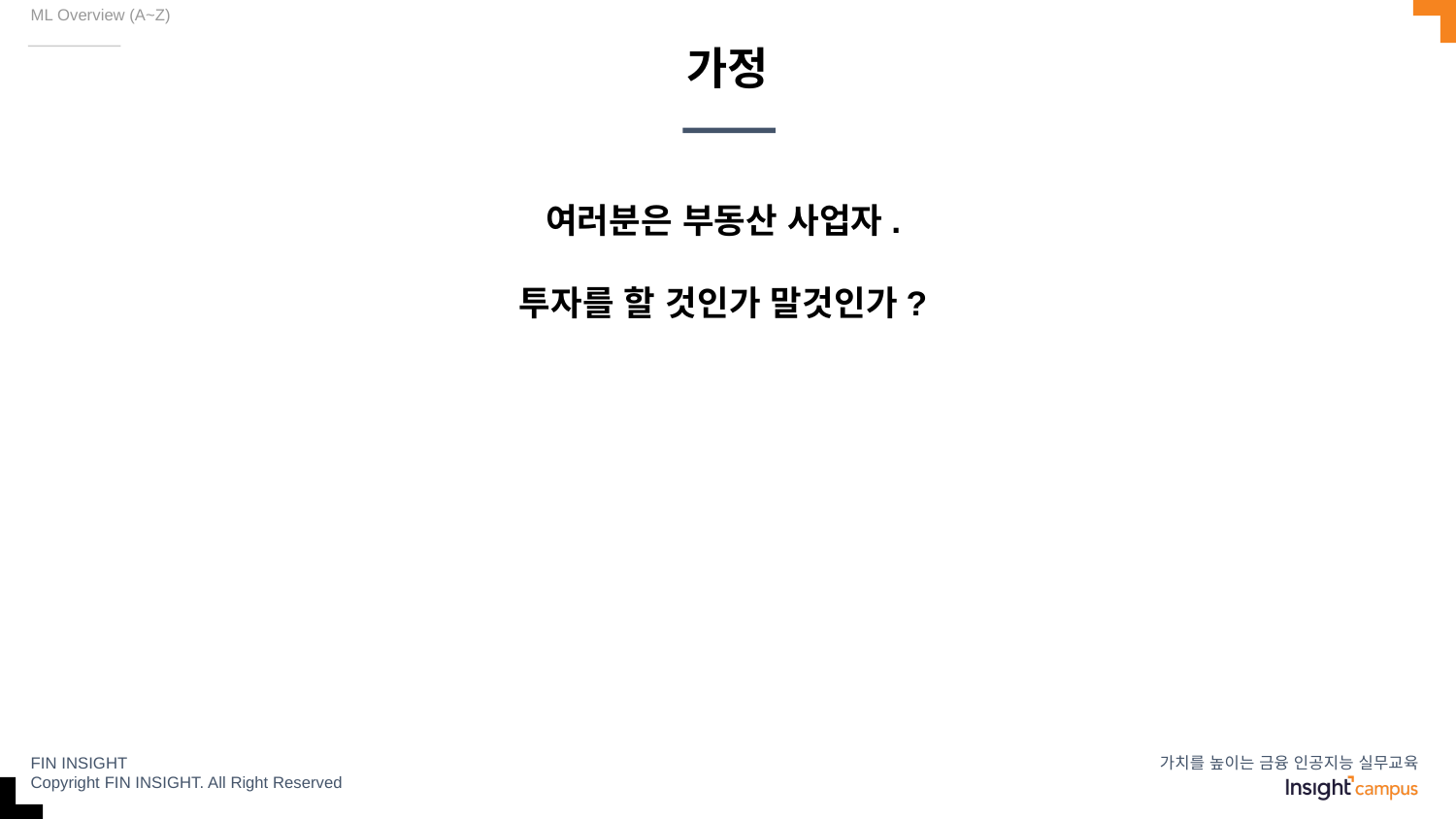

ML Overview (A~Z)
# 가정
여러분은 부동산 사업자.

투자를 할 것인가 말것인가?